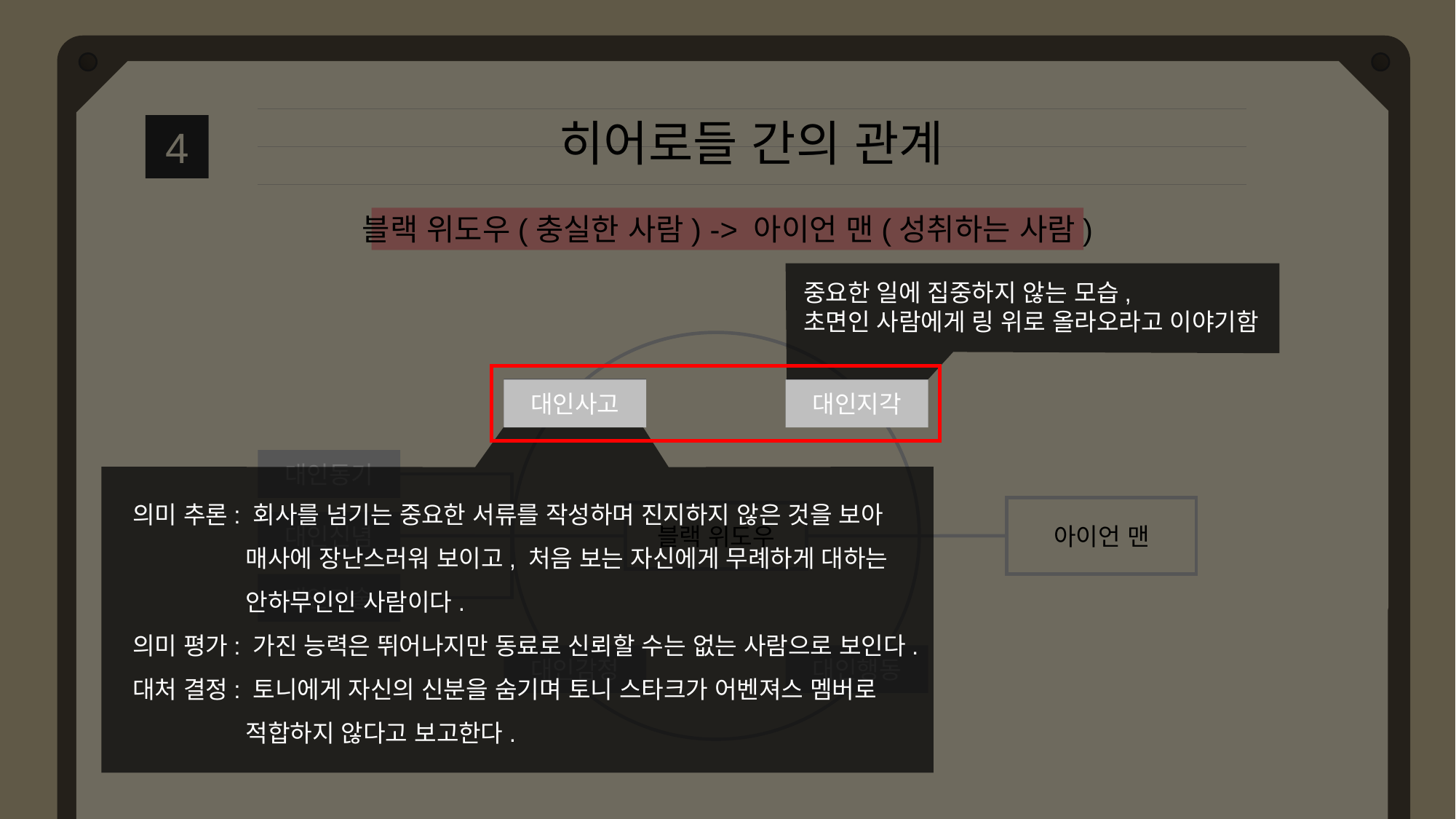

히어로들 간의 관계
4
블랙 위도우(충실한 사람) -> 아이언 맨(성취하는 사람)

중요한 일에 집중하지 않는 모습,
초면인 사람에게 링 위로 올라오라고 이야기함

대인사고
대인지각
대인사고
대인지각

대인동기
의미 추론: 회사를 넘기는 중요한 서류를 작성하며 진지하지 않은 것을 보아
                매사에 장난스러워 보이고, 처음 보는 자신에게 무례하게 대하는
                안하무인인 사람이다.
의미 평가: 가진 능력은 뛰어나지만 동료로 신뢰할 수는 없는 사람으로 보인다.
대처 결정: 토니에게 자신의 신분을 숨기며 토니 스타크가 어벤져스 멤버로
                적합하지 않다고 보고한다.
아이언 맨
블랙 위도우
대인신념
대인기술
대인감정
대인행동